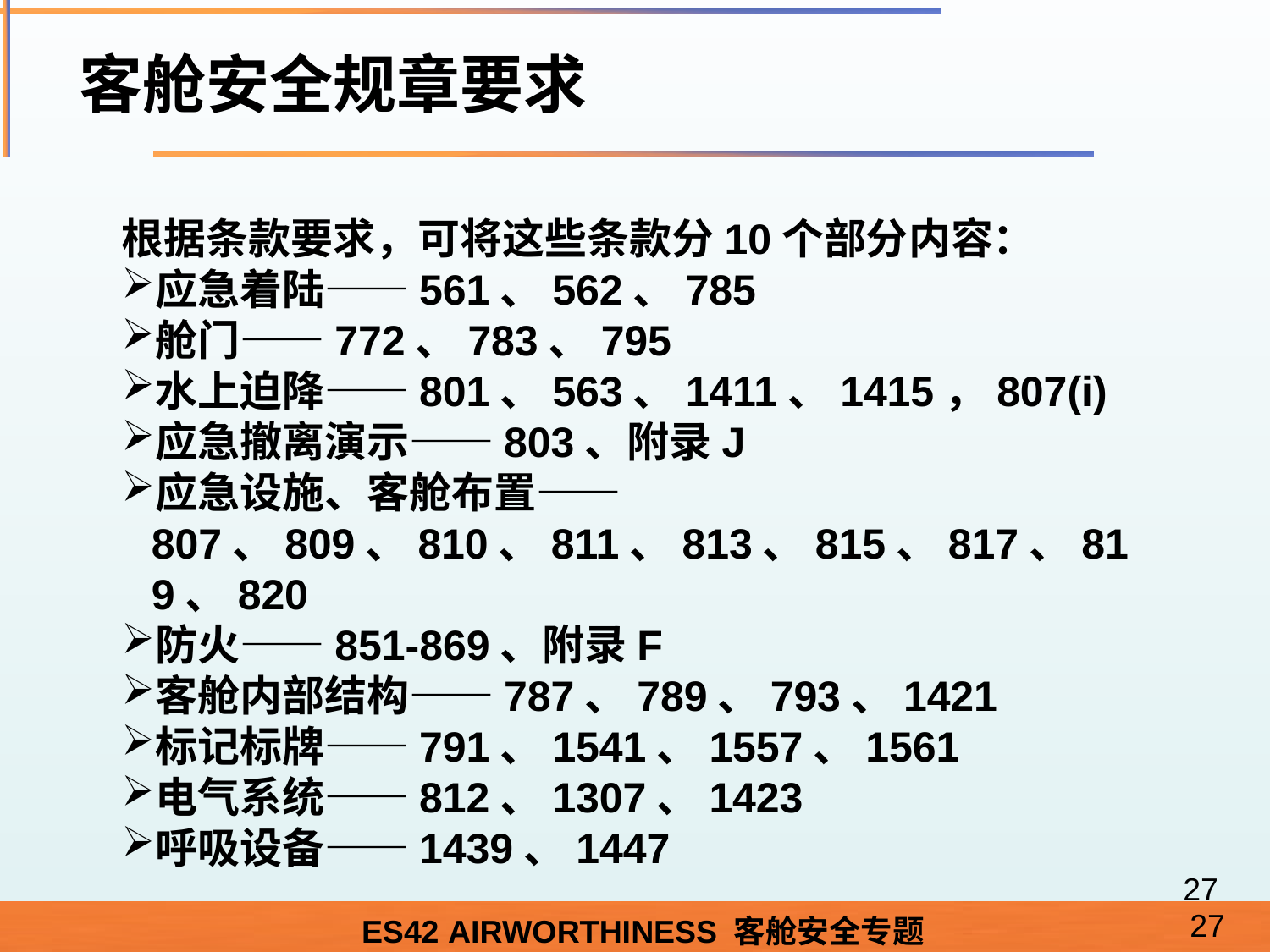

# 客舱安全规章要求
根据条款要求，可将这些条款分10个部分内容：
应急着陆——561、562、785
舱门——772、783、795
水上迫降——801、563、1411、1415，807(i)
应急撤离演示——803、附录J
应急设施、客舱布置——807、809、810、811、813、815、817、819、820
防火——851-869、附录F
客舱内部结构——787、789、793、1421
标记标牌——791、1541、1557、1561
电气系统——812、1307、1423
呼吸设备——1439、1447
27